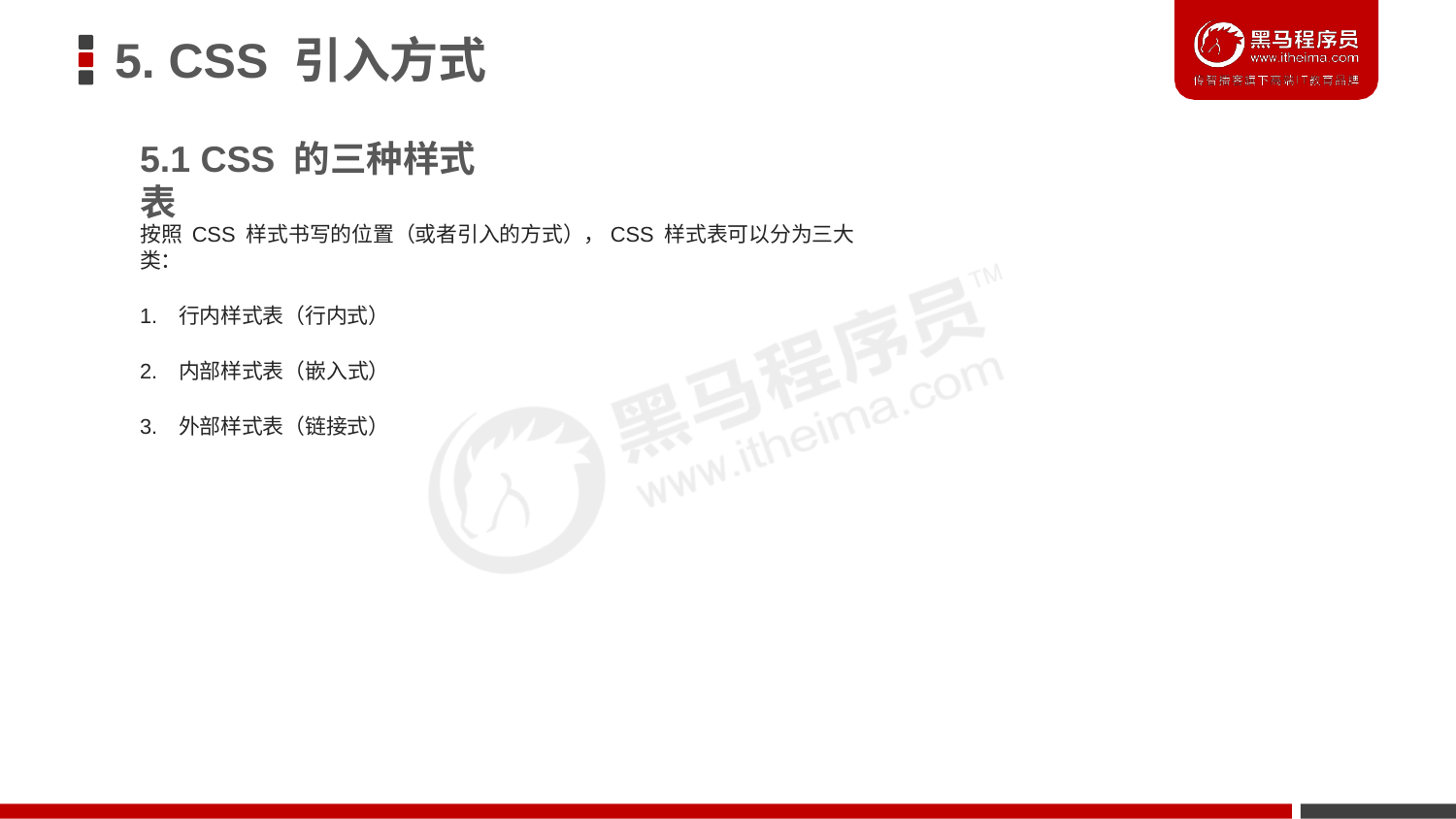

# 5. CSS 引入方式
5.1 CSS 的三种样式表

按照 CSS 样式书写的位置（或者引入的方式），CSS 样式表可以分为三大类：

1.  行内样式表（行内式）

2.  内部样式表（嵌入式）

3.  外部样式表（链接式）